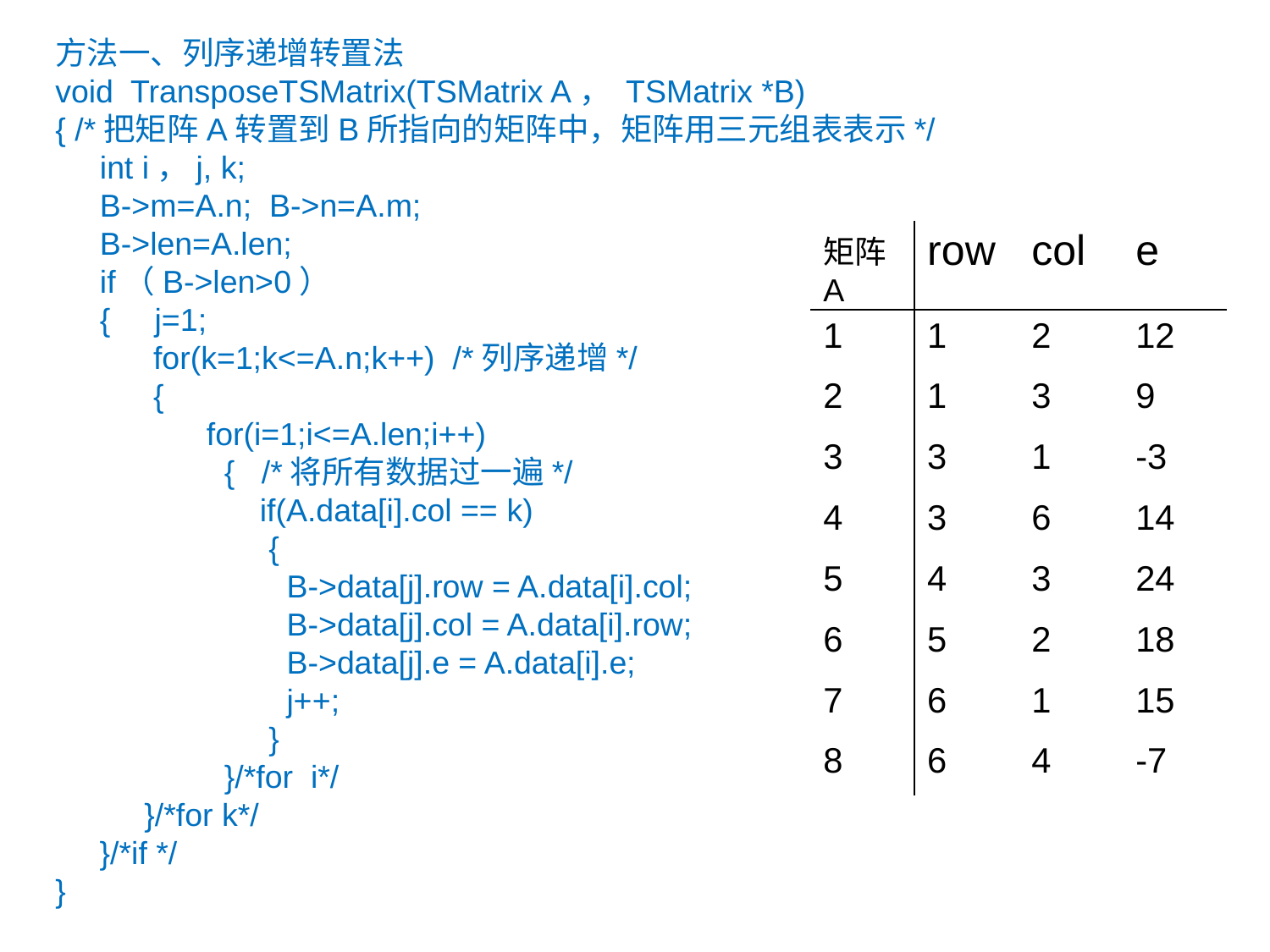

方法一、列序递增转置法
void  TransposeTSMatrix(TSMatrix A， TSMatrix *B)
{ /*把矩阵A转置到B所指向的矩阵中，矩阵用三元组表表示*/
     int i，j, k;
     B->m=A.n;  B->n=A.m;
     B->len=A.len;
     if（B->len>0）
     {     j=1;
           for(k=1;k<=A.n;k++)  /*列序递增*/
           {
                 for(i=1;i<=A.len;i++)
                   {   /*将所有数据过一遍*/
                       if(A.data[i].col == k)
                        {
                          B->data[j].row = A.data[i].col;
                          B->data[j].col = A.data[i].row;
                          B->data[j].e = A.data[i].e;
                          j++;
                        }
                   }/*for  i*/
          }/*for k*/
     }/*if */
}
| 矩阵A | row | col | e |
| --- | --- | --- | --- |
| 1 | 1 | 2 | 12 |
| 2 | 1 | 3 | 9 |
| 3 | 3 | 1 | -3 |
| 4 | 3 | 6 | 14 |
| 5 | 4 | 3 | 24 |
| 6 | 5 | 2 | 18 |
| 7 | 6 | 1 | 15 |
| 8 | 6 | 4 | -7 |
43